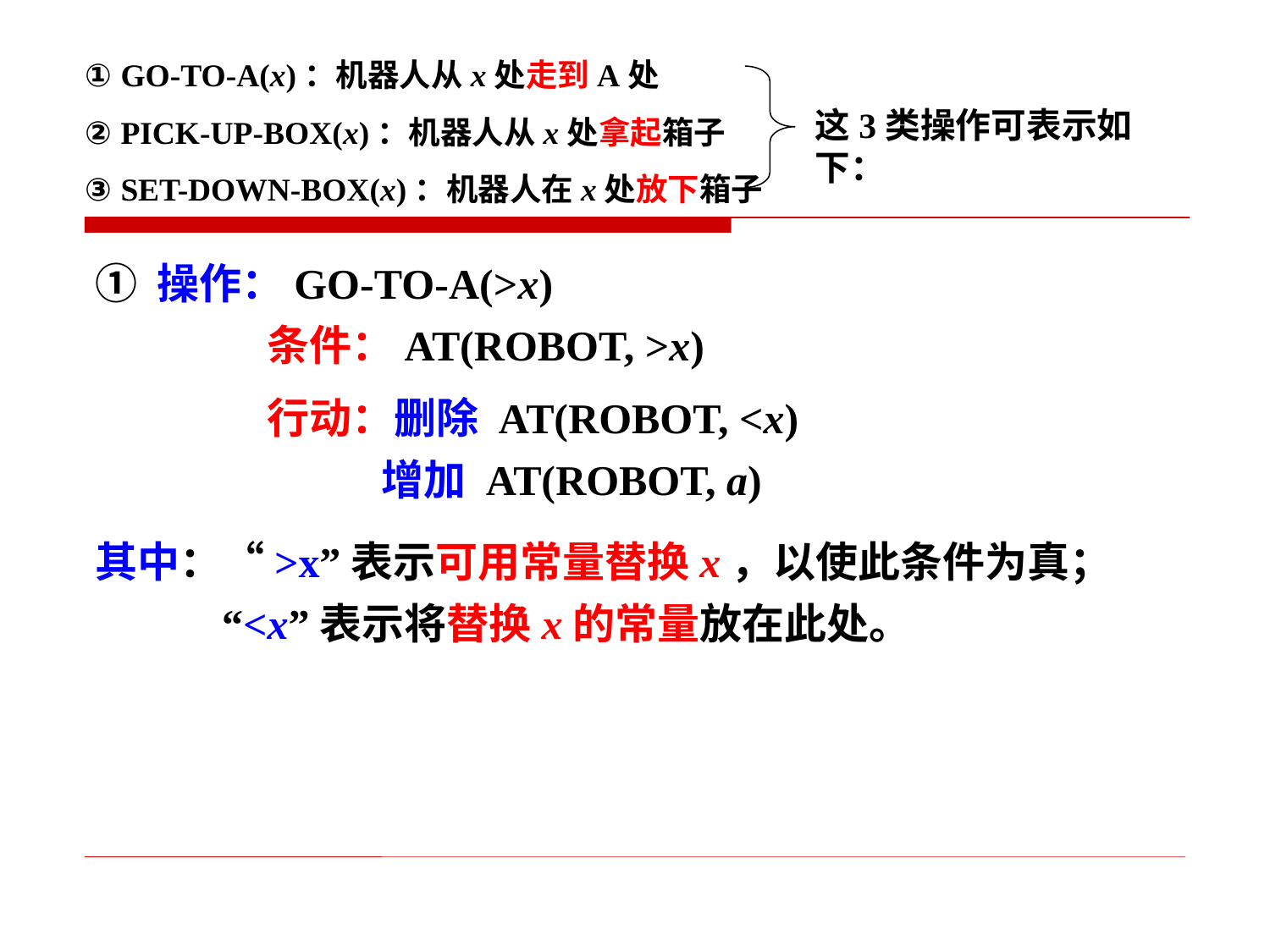

① GO-TO-A(x)：机器人从x处走到A处
② PICK-UP-BOX(x)：机器人从x处拿起箱子
③ SET-DOWN-BOX(x)：机器人在x处放下箱子

这3类操作可表示如下：
① 操作：GO-TO-A(>x)
                 条件：AT(ROBOT, >x)
                 行动：删除 AT(ROBOT, <x)
                             增加 AT(ROBOT, a)
其中：“>x”表示可用常量替换x，以使此条件为真；
            “<x”表示将替换x的常量放在此处。